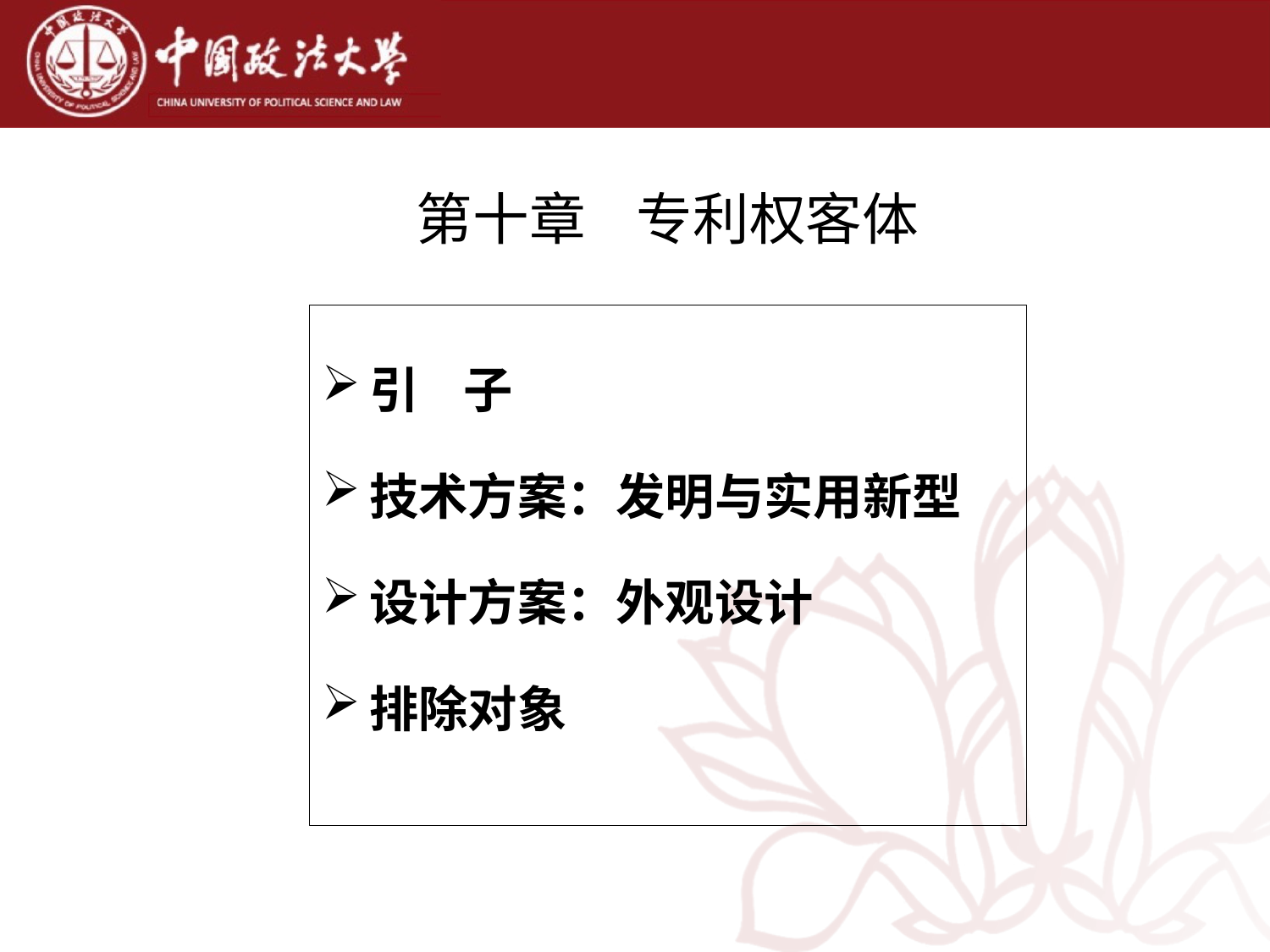

# 第十章    专利权客体
引    子
技术方案：发明与实用新型
设计方案：外观设计
排除对象